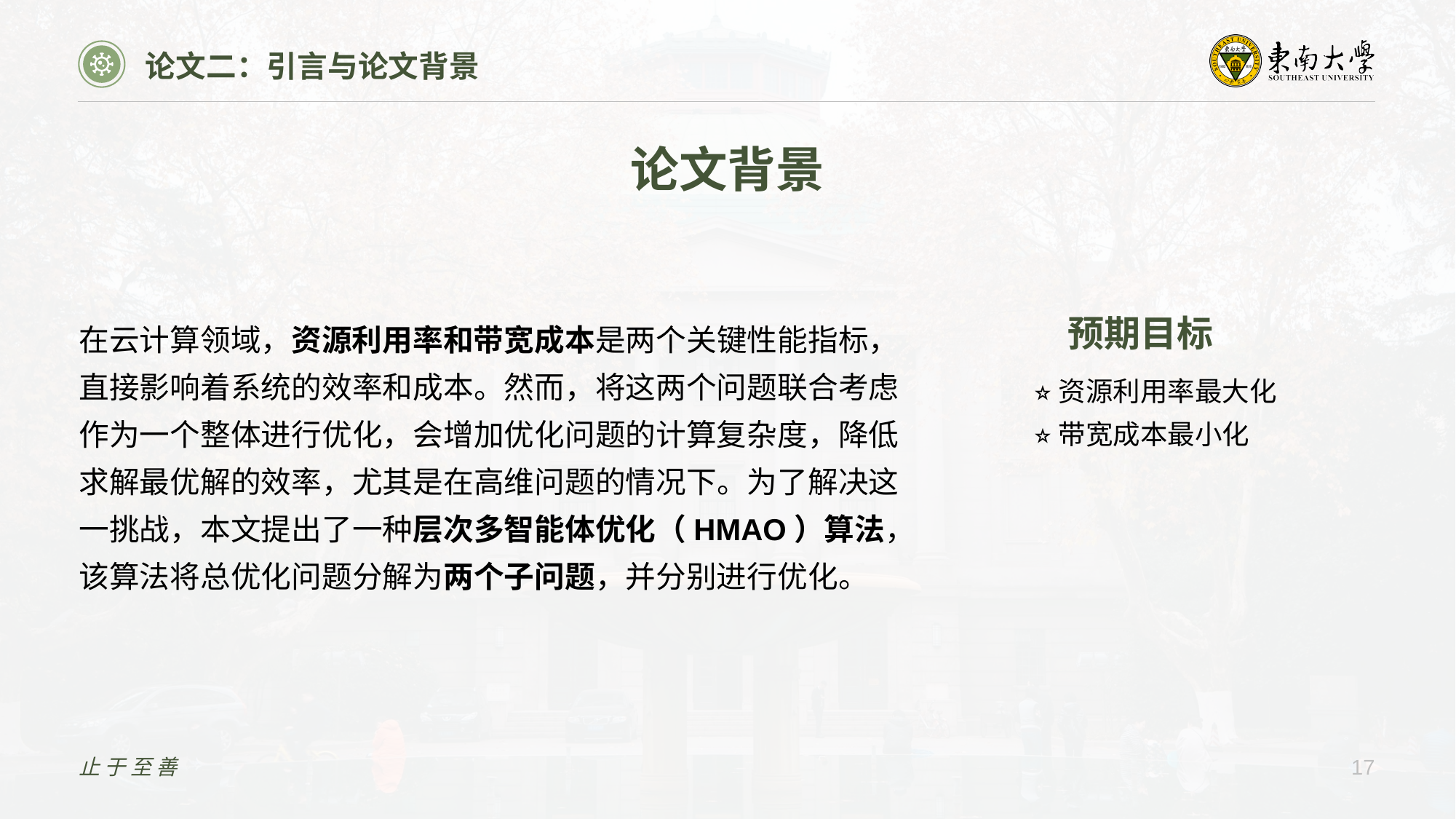

论文二：引言与论文背景
论文背景
在云计算领域，资源利用率和带宽成本是两个关键性能指标，直接影响着系统的效率和成本。然而，将这两个问题联合考虑作为一个整体进行优化，会增加优化问题的计算复杂度，降低求解最优解的效率，尤其是在高维问题的情况下。为了解决这一挑战，本文提出了一种层次多智能体优化（HMAO）算法，该算法将总优化问题分解为两个子问题，并分别进行优化。
预期目标
⭐资源利用率最大化
⭐带宽成本最小化
止于至善
17